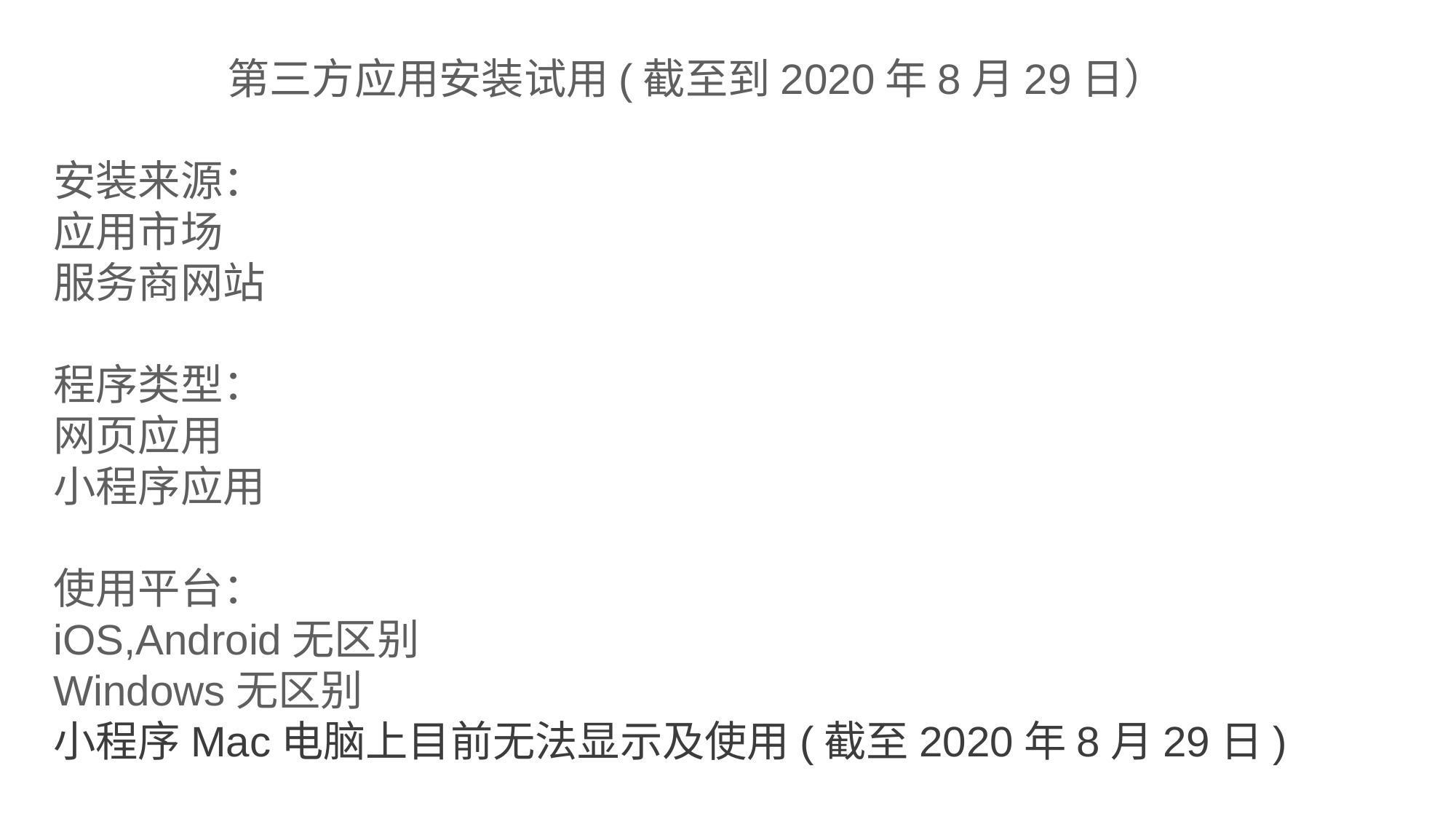

第三方应用安装试用(截至到2020年8月29日）

安装来源：
应用市场
服务商网站

程序类型：
网页应用
小程序应用

使用平台：
iOS,Android无区别
Windows无区别
小程序Mac电脑上目前无法显示及使用(截至2020年8月29日)